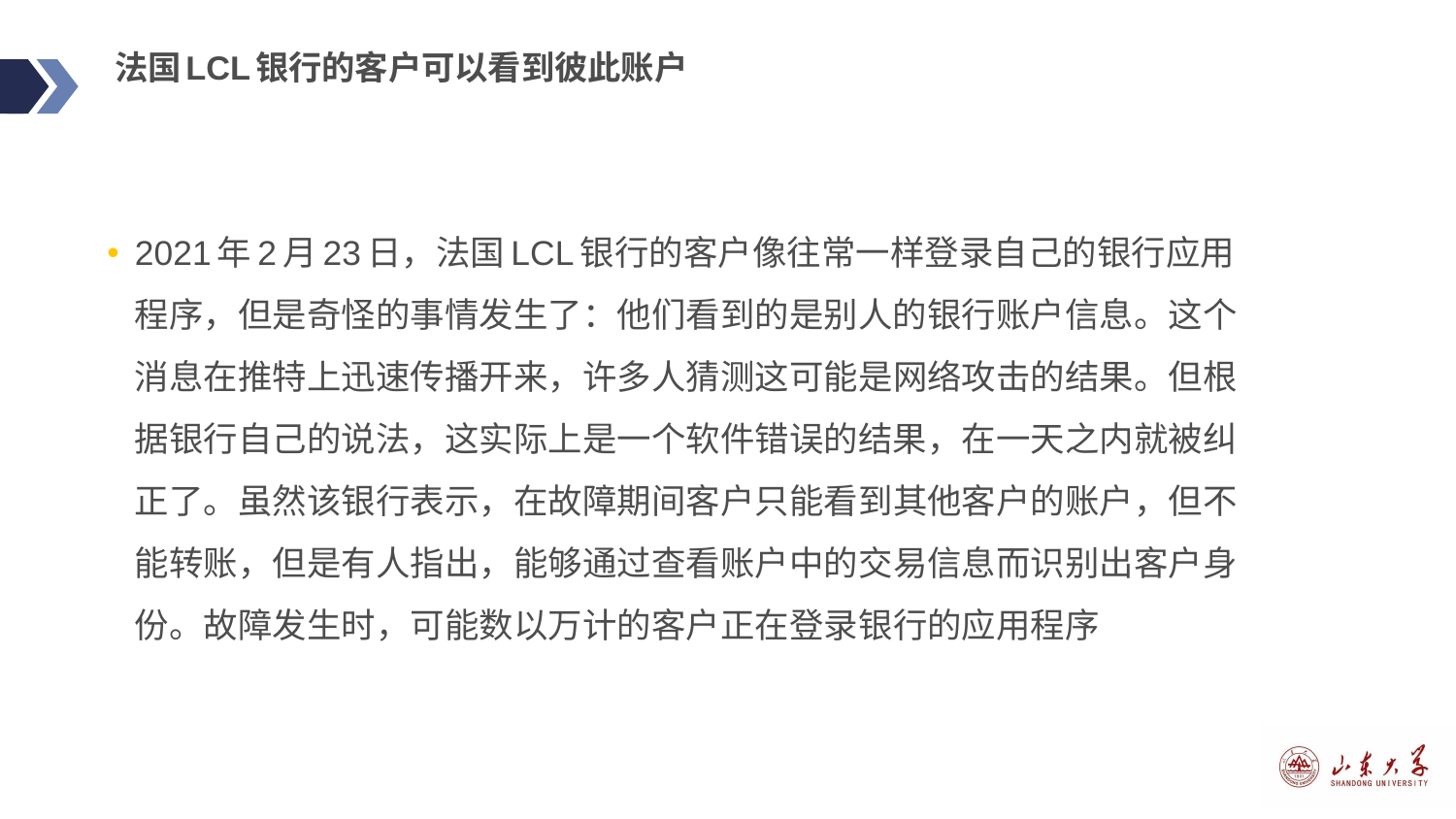

# 法国LCL银行的客户可以看到彼此账户
2021年2月23日，法国LCL银行的客户像往常一样登录自己的银行应用程序，但是奇怪的事情发生了：他们看到的是别人的银行账户信息。这个消息在推特上迅速传播开来，许多人猜测这可能是网络攻击的结果。但根据银行自己的说法，这实际上是一个软件错误的结果，在一天之内就被纠正了。虽然该银行表示，在故障期间客户只能看到其他客户的账户，但不能转账，但是有人指出，能够通过查看账户中的交易信息而识别出客户身份。故障发生时，可能数以万计的客户正在登录银行的应用程序